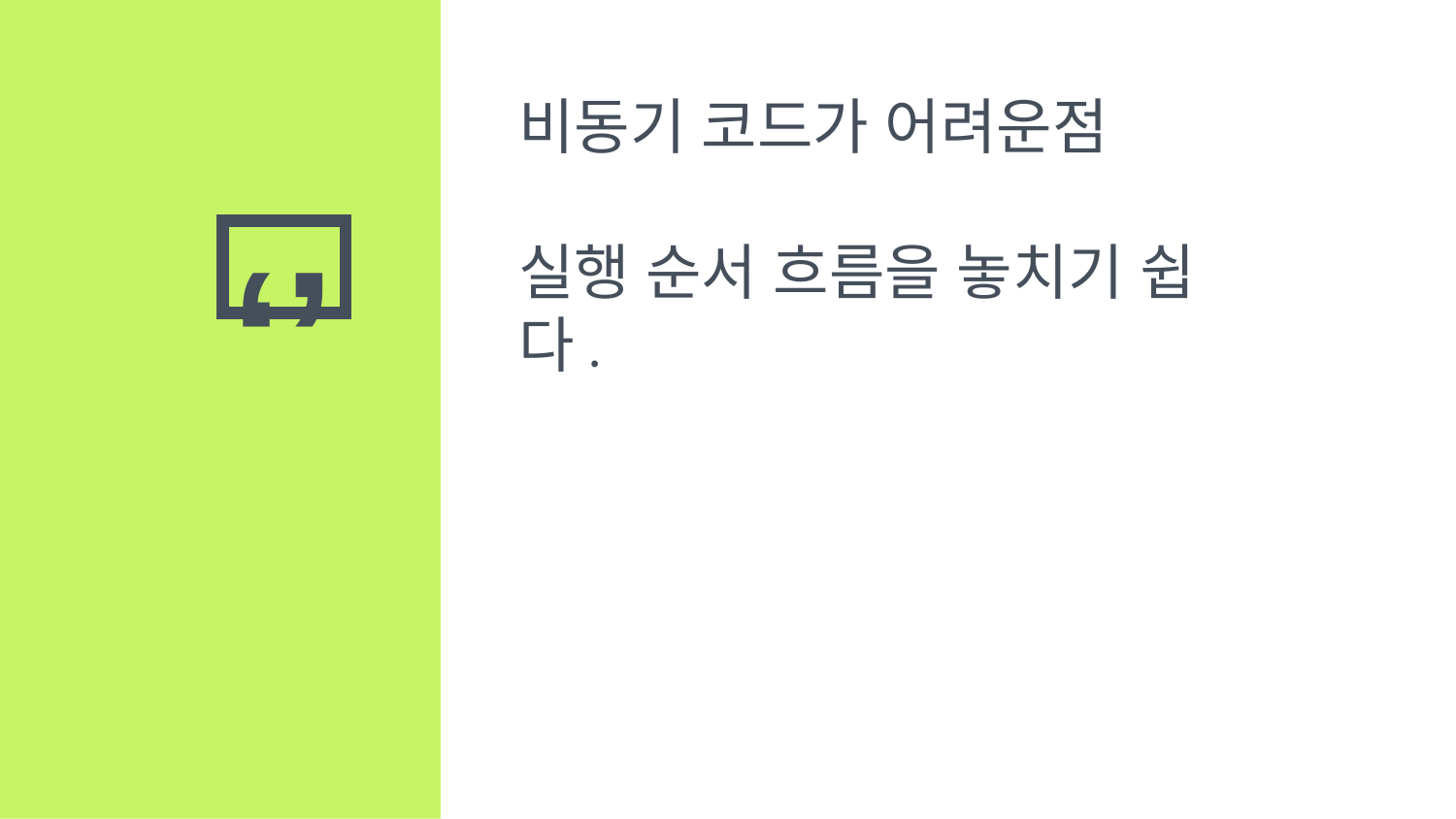

비동기 코드가 어려운점

실행 순서 흐름을 놓치기 쉽다.